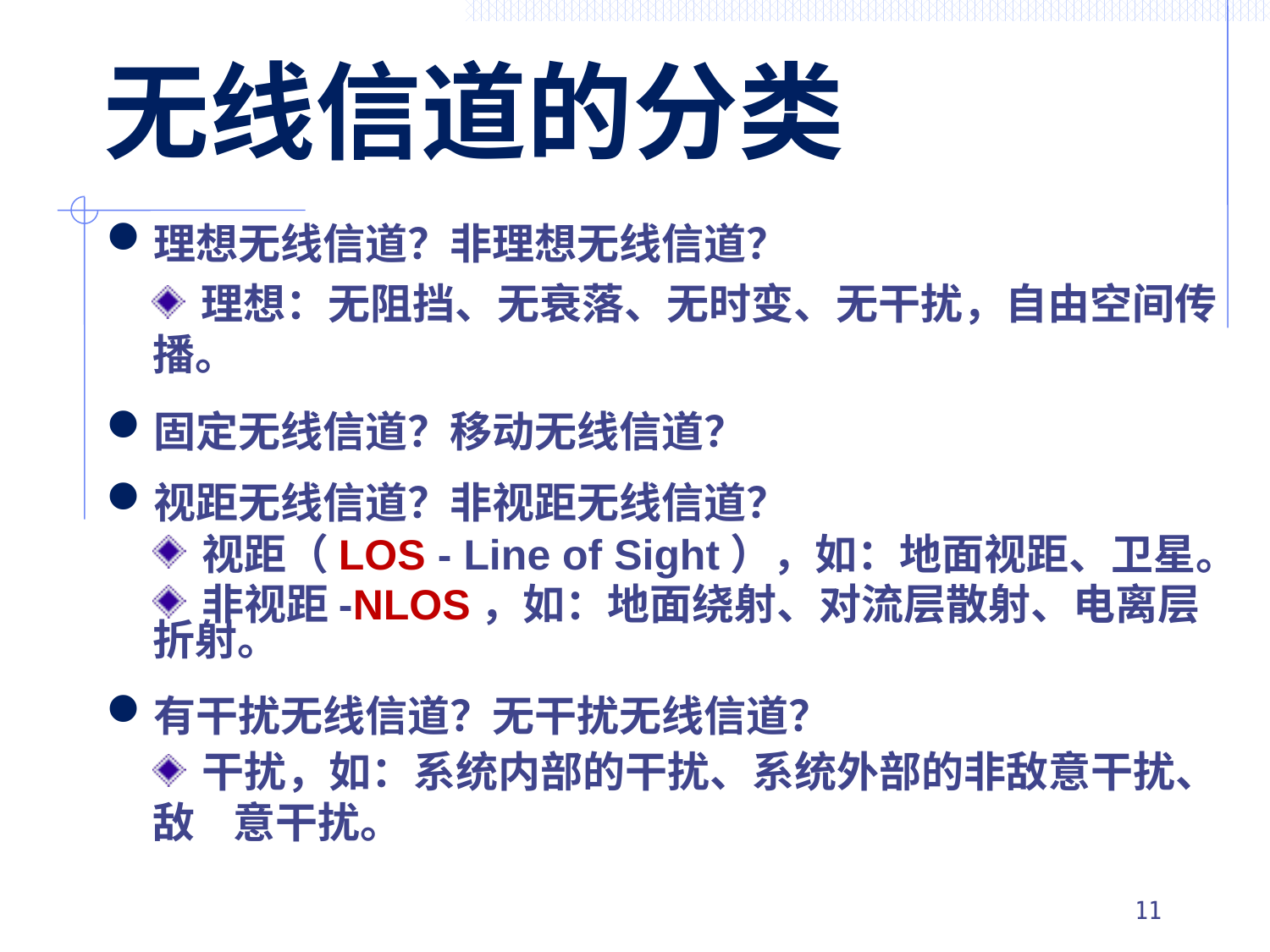

# 无线信道的分类
理想无线信道？非理想无线信道？
	理想：无阻挡、无衰落、无时变、无干扰，自由空间传播。
固定无线信道？移动无线信道？
视距无线信道？非视距无线信道？
	视距（LOS - Line of Sight），如：地面视距、卫星。
	非视距-NLOS，如：地面绕射、对流层散射、电离层折射。
有干扰无线信道？无干扰无线信道？
	干扰，如：系统内部的干扰、系统外部的非敌意干扰、敌    意干扰。
11